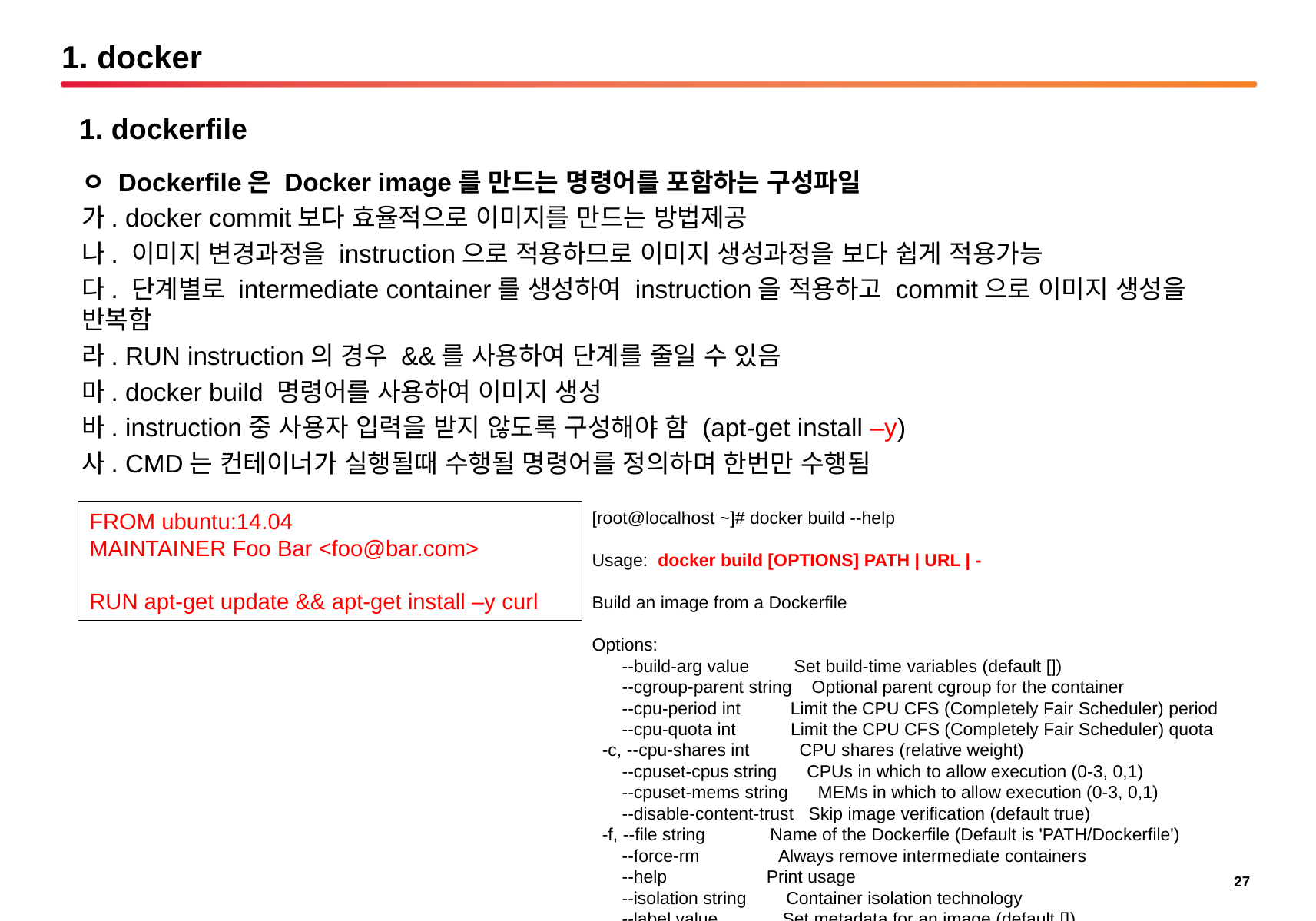

# 1. docker
1. dockerfile

ㅇ Dockerfile은 Docker image를 만드는 명령어를 포함하는 구성파일
가. docker commit보다 효율적으로 이미지를 만드는 방법제공
나. 이미지 변경과정을 instruction으로 적용하므로 이미지 생성과정을 보다 쉽게 적용가능
다. 단계별로 intermediate container를 생성하여 instruction을 적용하고 commit으로 이미지 생성을 반복함
라. RUN instruction의 경우 &&를 사용하여 단계를 줄일 수 있음
마. docker build 명령어를 사용하여 이미지 생성
바. instruction중 사용자 입력을 받지 않도록 구성해야 함 (apt-get install –y)
사. CMD는 컨테이너가 실행될때 수행될 명령어를 정의하며 한번만 수행됨
FROM ubuntu:14.04
MAINTAINER Foo Bar <foo@bar.com>

RUN apt-get update && apt-get install –y curl
[root@localhost ~]# docker build --help

Usage:  docker build [OPTIONS] PATH | URL | -

Build an image from a Dockerfile

Options:
      --build-arg value         Set build-time variables (default [])
      --cgroup-parent string    Optional parent cgroup for the container
      --cpu-period int          Limit the CPU CFS (Completely Fair Scheduler) period
      --cpu-quota int           Limit the CPU CFS (Completely Fair Scheduler) quota
  -c, --cpu-shares int          CPU shares (relative weight)
      --cpuset-cpus string      CPUs in which to allow execution (0-3, 0,1)
      --cpuset-mems string      MEMs in which to allow execution (0-3, 0,1)
      --disable-content-trust   Skip image verification (default true)
  -f, --file string             Name of the Dockerfile (Default is 'PATH/Dockerfile')
      --force-rm                Always remove intermediate containers
      --help                    Print usage
      --isolation string        Container isolation technology
      --label value             Set metadata for an image (default [])
  -m, --memory string           Memory limit
      --memory-swap string      Swap limit equal to memory plus swap: '-1' to enable unlimited swap
      --no-cache                Do not use cache when building the image
      --pull                    Always attempt to pull a newer version of the image
  -q, --quiet                   Suppress the build output and print image ID on success
      --rm                      Remove intermediate containers after a successful build (default true)
      --shm-size string         Size of /dev/shm, default value is 64MB
  -t, --tag value               Name and optionally a tag in the 'name:tag' format (default [])
      --ulimit value            Ulimit options (default [])
  -v, --volume value            Set build-time bind mounts (default [])